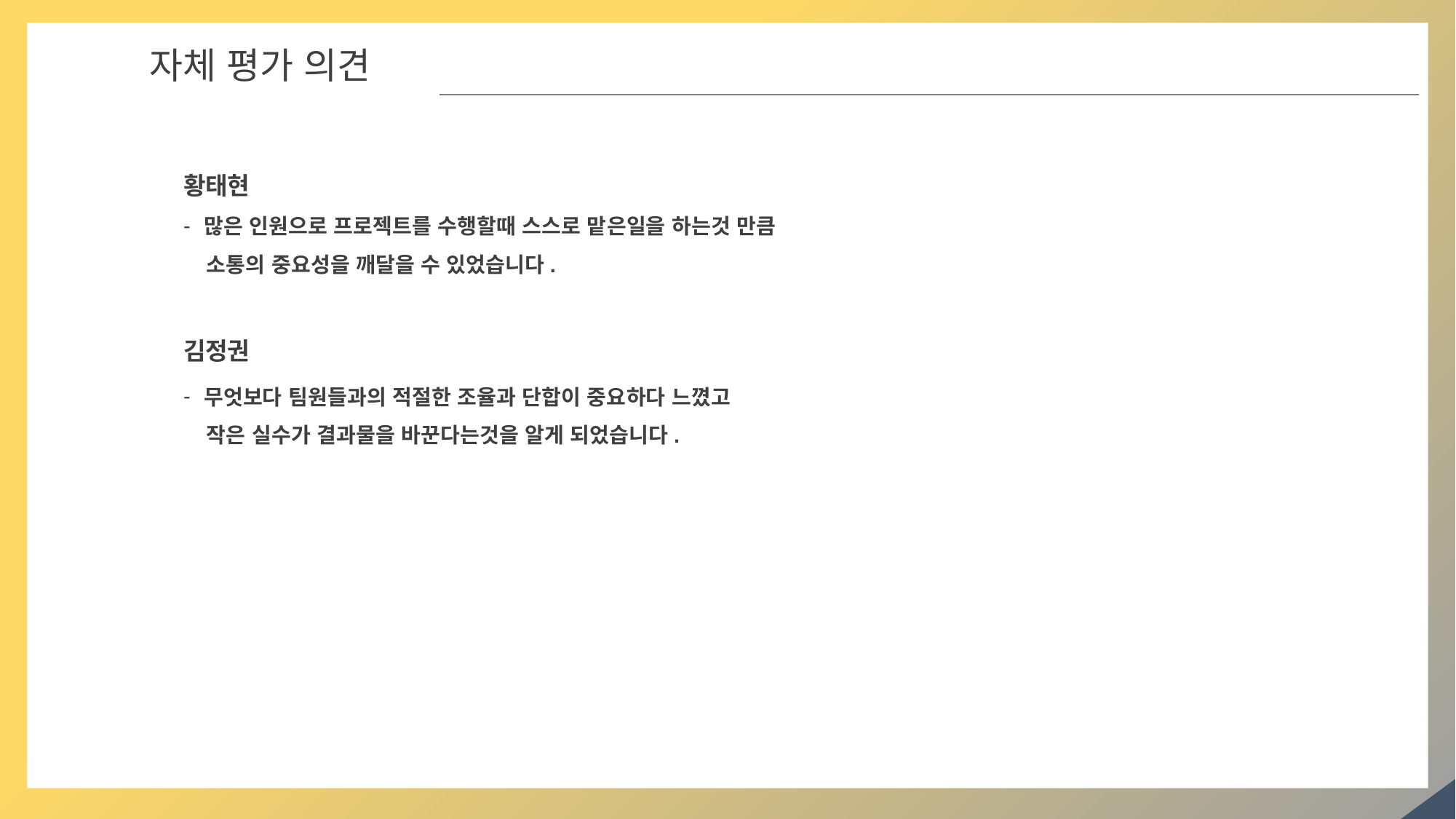

05
자체 평가 의견
황태현
많은 인원으로 프로젝트를 수행할때 스스로 맡은일을 하는것 만큼
   소통의 중요성을 깨달을 수 있었습니다.
김정권
무엇보다 팀원들과의 적절한 조율과 단합이 중요하다 느꼈고
   작은 실수가 결과물을 바꾼다는것을 알게 되었습니다.